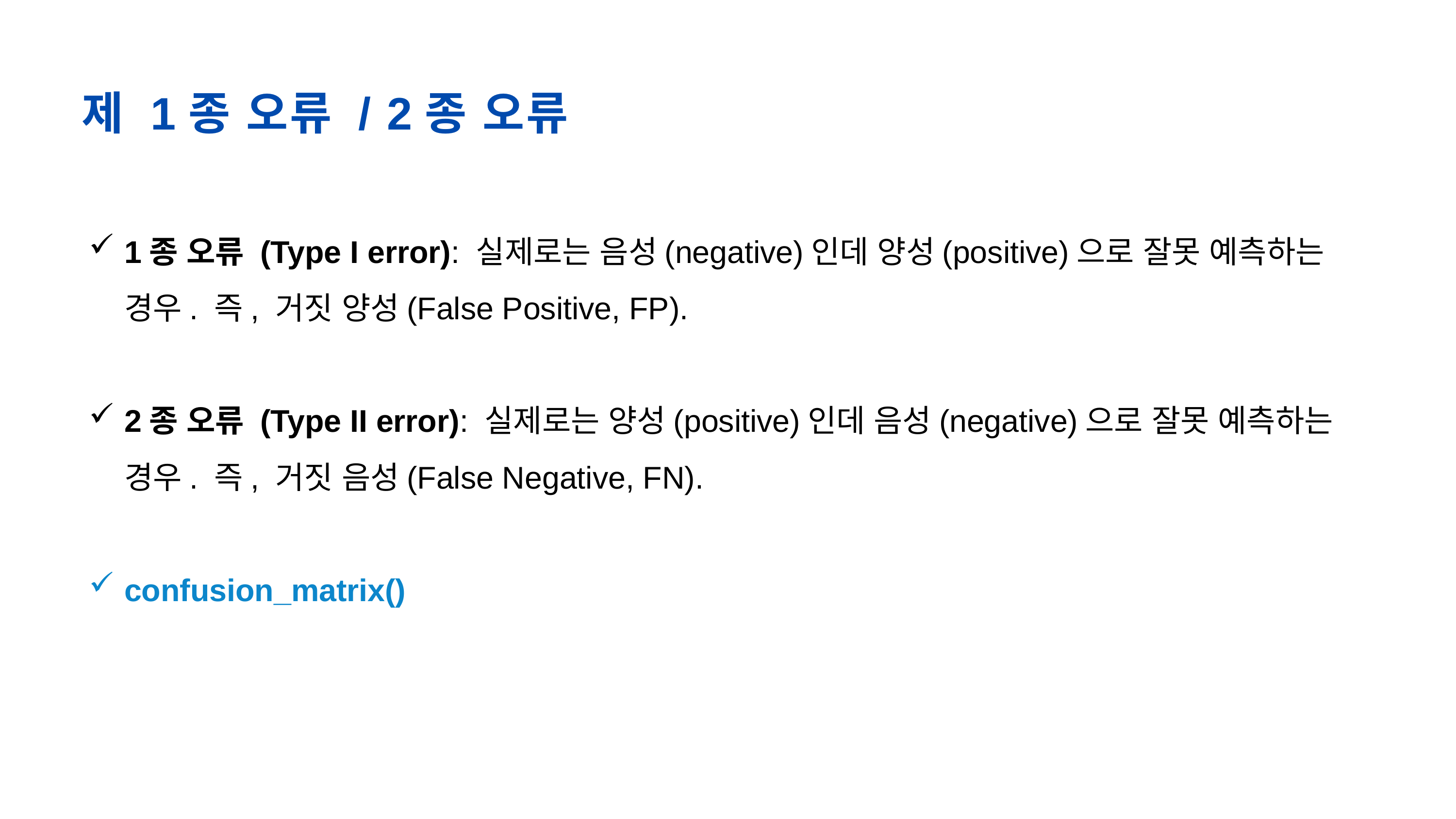

제 1종 오류 / 2종 오류
1종 오류 (Type I error): 실제로는 음성(negative)인데 양성(positive)으로 잘못 예측하는 경우. 즉, 거짓 양성(False Positive, FP).

2종 오류 (Type II error): 실제로는 양성(positive)인데 음성(negative)으로 잘못 예측하는 경우. 즉, 거짓 음성(False Negative, FN).

confusion_matrix()